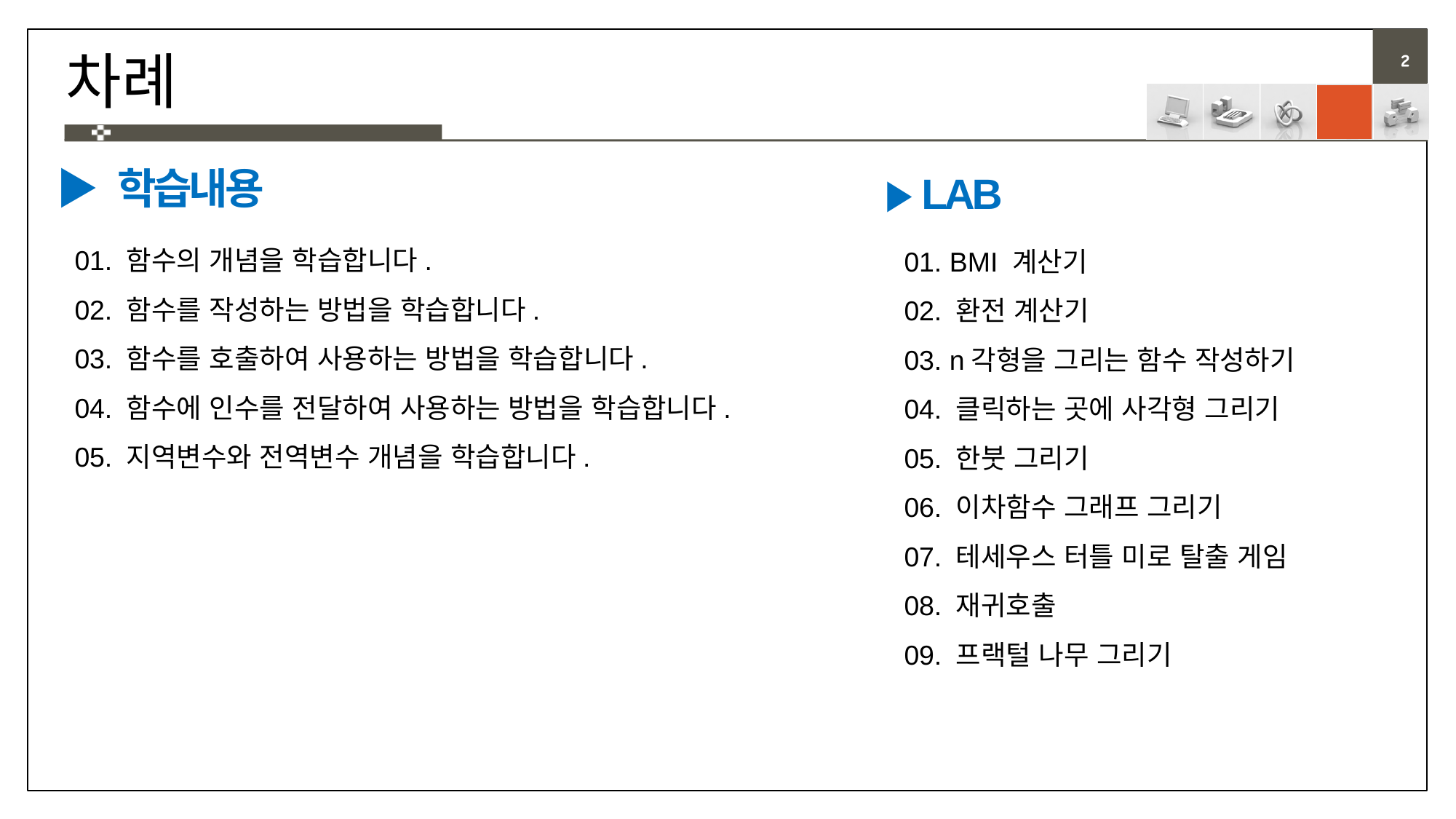

# 차례
▶ 학습내용
▶ LAB
01. 함수의 개념을 학습합니다.
02. 함수를 작성하는 방법을 학습합니다.
03. 함수를 호출하여 사용하는 방법을 학습합니다.
04. 함수에 인수를 전달하여 사용하는 방법을 학습합니다.
05. 지역변수와 전역변수 개념을 학습합니다.
01. BMI 계산기
02. 환전 계산기
03. n각형을 그리는 함수 작성하기
04. 클릭하는 곳에 사각형 그리기
05. 한붓 그리기
06. 이차함수 그래프 그리기
07. 테세우스 터틀 미로 탈출 게임
08. 재귀호출
09. 프랙털 나무 그리기